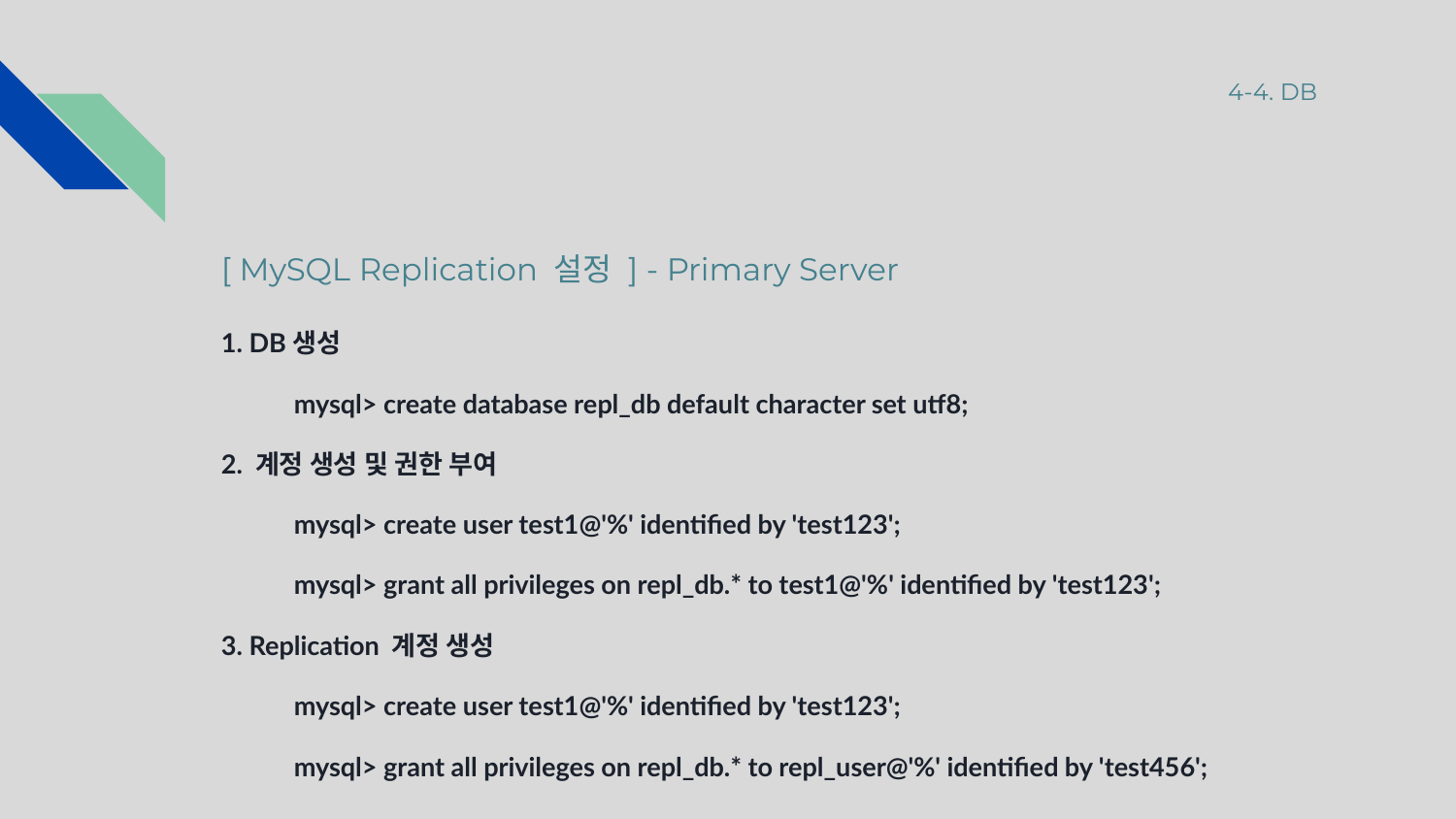

4-4. DB
# [ MySQL Replication 설정 ] - Primary Server
1. DB생성
mysql> create database repl_db default character set utf8;
2. 계정 생성 및 권한 부여
mysql> create user test1@'%' identified by 'test123';
mysql> grant all privileges on repl_db.* to test1@'%' identified by 'test123';
3. Replication 계정 생성
mysql> create user test1@'%' identified by 'test123';
mysql> grant all privileges on repl_db.* to repl_user@'%' identified by 'test456';